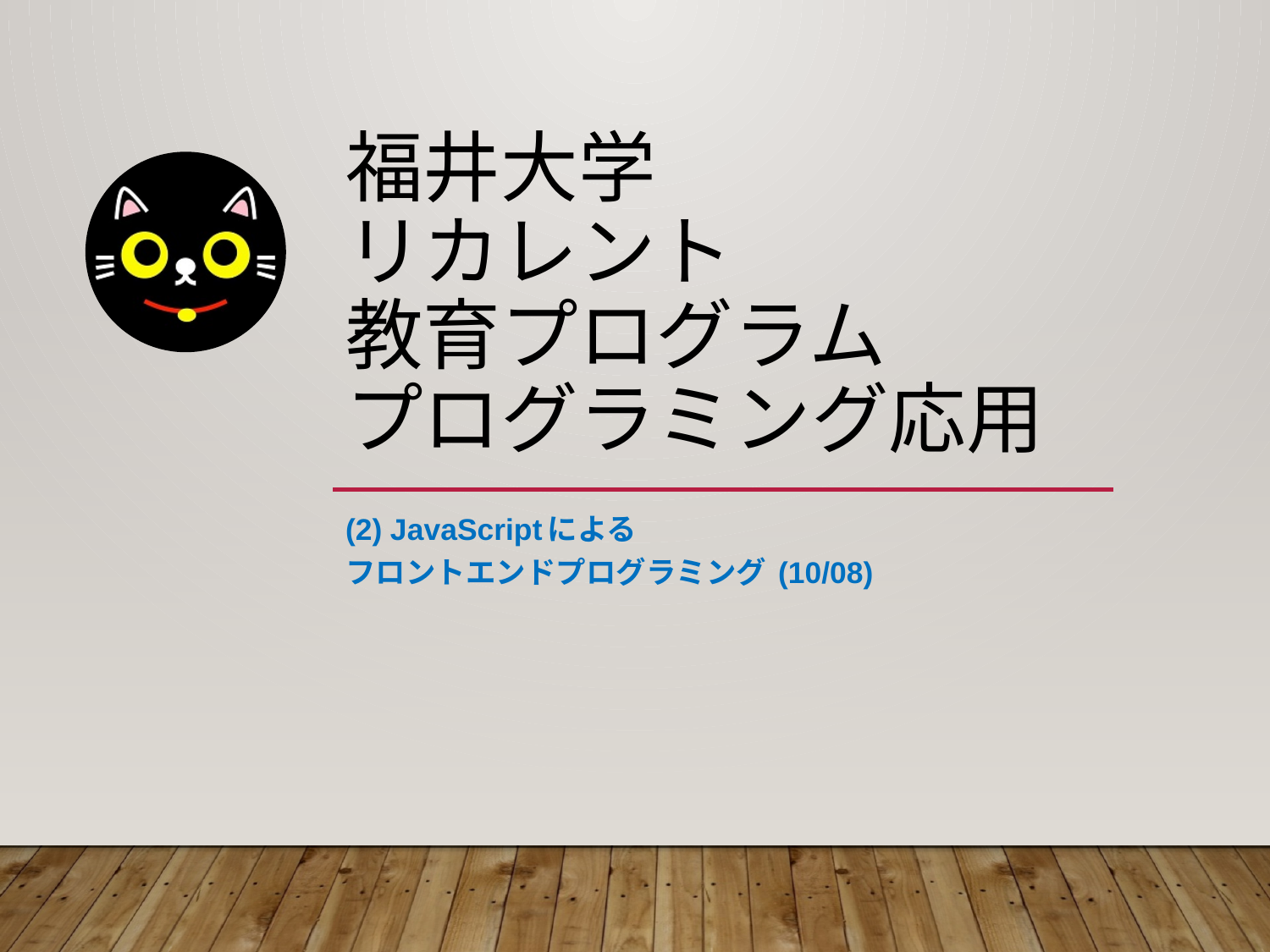

# 福井大学 リカレント 教育プログラム プログラミング応用

(2) JavaScriptによる
フロントエンドプログラミング (10/08)​